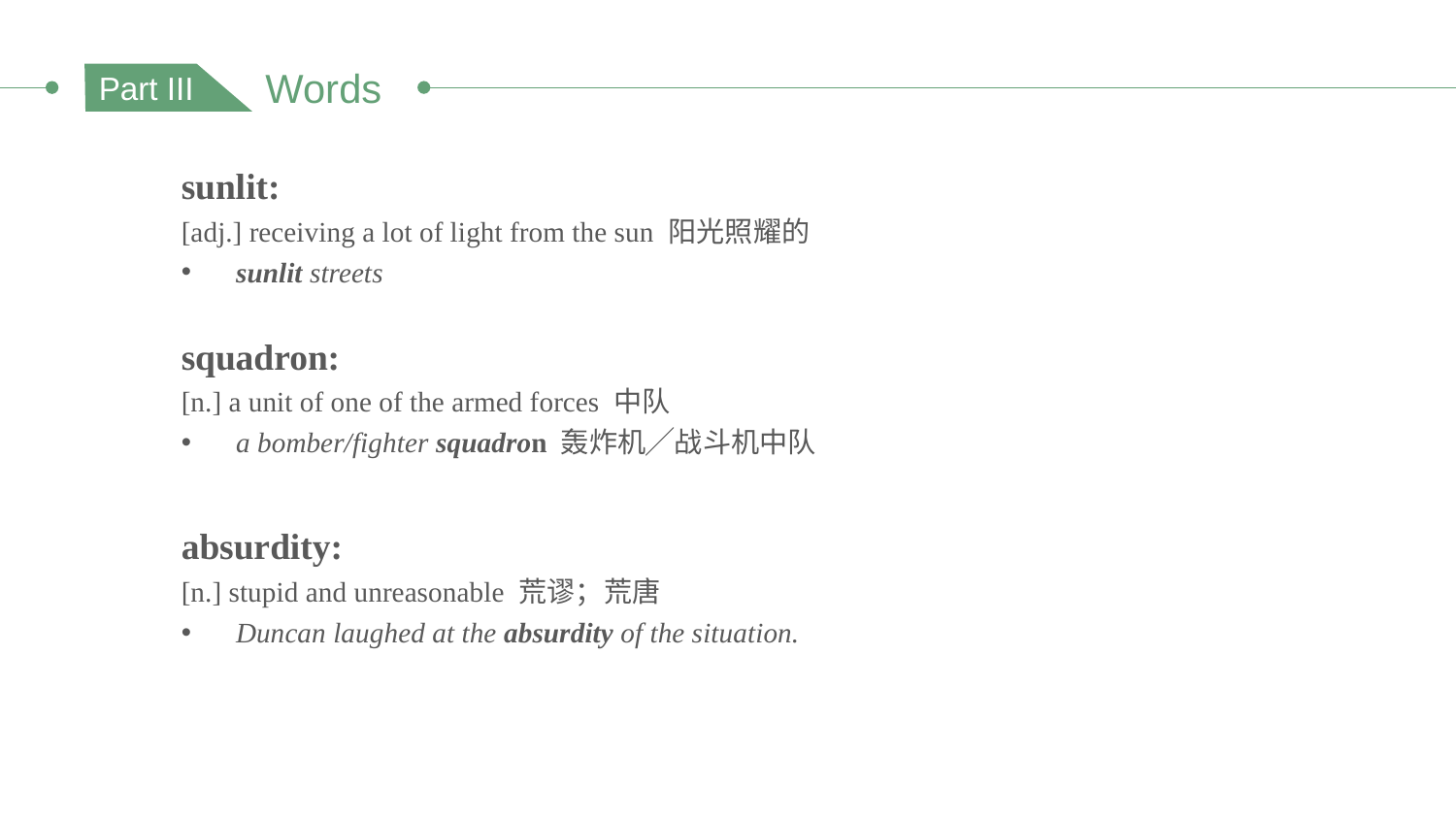

Words

Part III

sunlit:
[adj.] receiving a lot of light from the sun 阳光照耀的
sunlit streets
squadron:
[n.] a unit of one of the armed forces 中队
a bomber/fighter squadron 轰炸机╱战斗机中队
absurdity:
[n.] stupid and unreasonable 荒谬；荒唐
Duncan laughed at the absurdity of the situation.